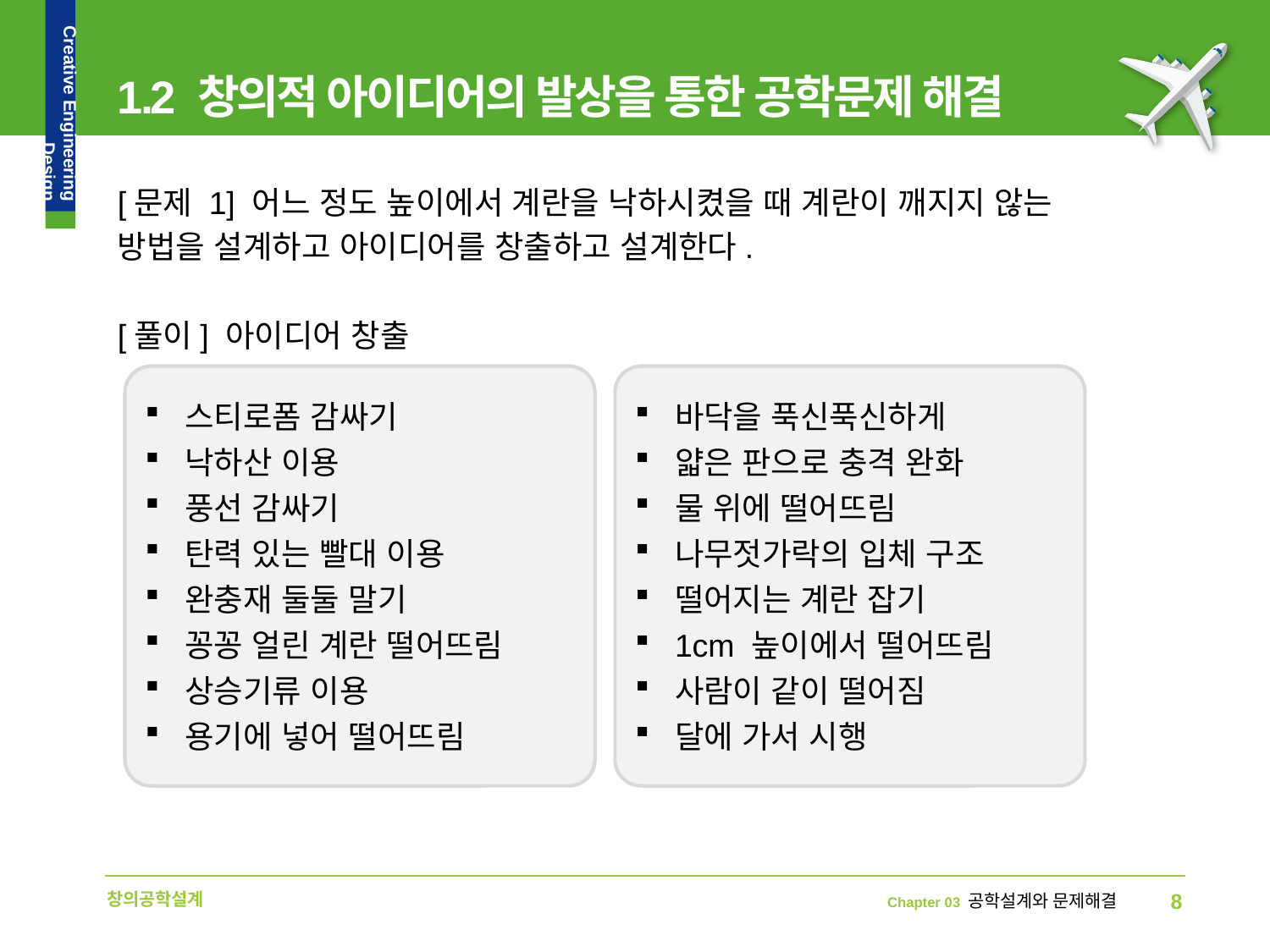

# 1.2 창의적 아이디어의 발상을 통한 공학문제 해결
[문제 1] 어느 정도 높이에서 계란을 낙하시켰을 때 계란이 깨지지 않는
방법을 설계하고 아이디어를 창출하고 설계한다.

[풀이] 아이디어 창출

스티로폼 감싸기
낙하산 이용
풍선 감싸기
탄력 있는 빨대 이용
완충재 둘둘 말기
꽁꽁 얼린 계란 떨어뜨림
상승기류 이용
용기에 넣어 떨어뜨림
바닥을 푹신푹신하게
얇은 판으로 충격 완화
물 위에 떨어뜨림
나무젓가락의 입체 구조
떨어지는 계란 잡기
1cm 높이에서 떨어뜨림
사람이 같이 떨어짐
달에 가서 시행